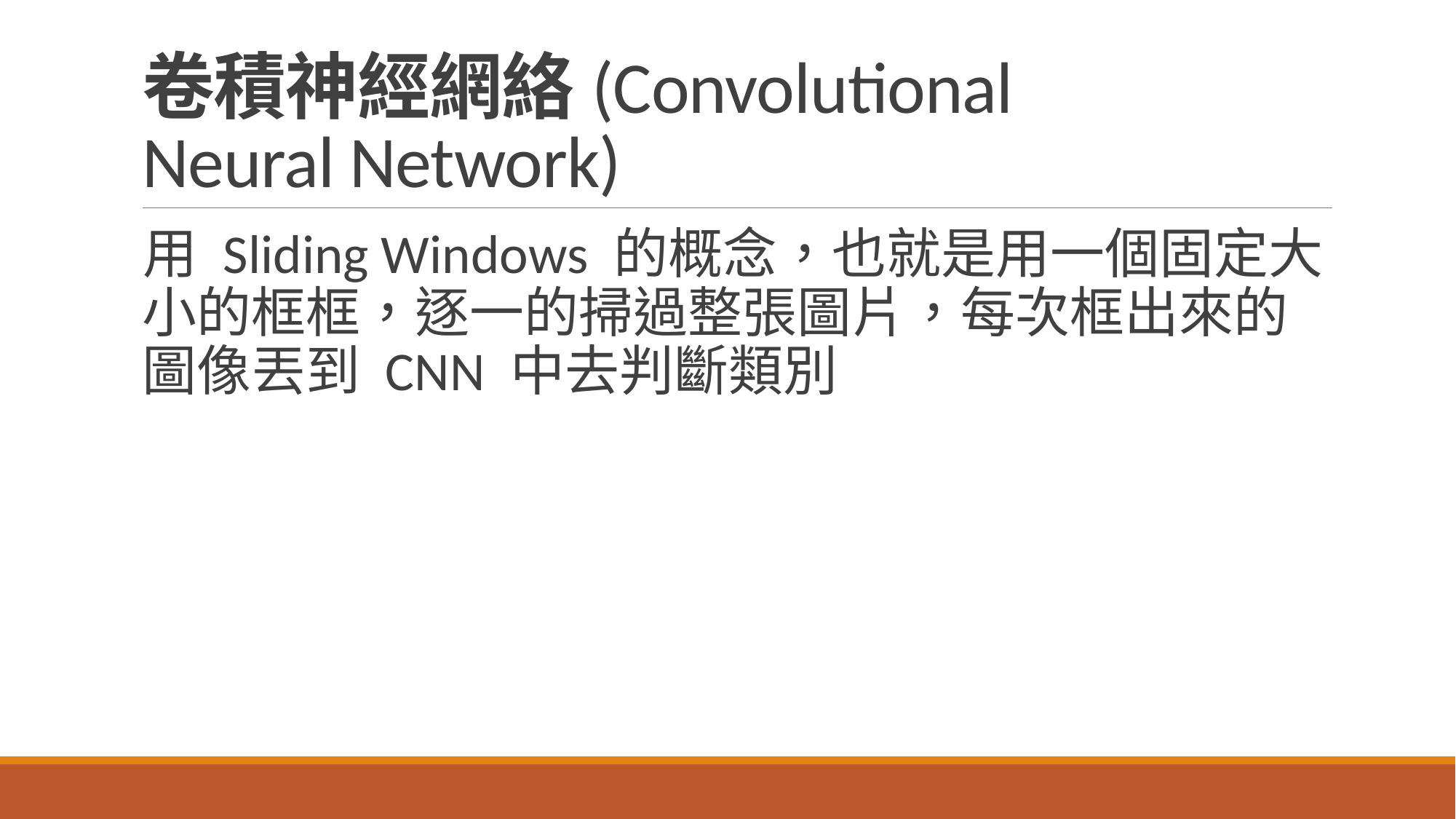

# 卷積神經網絡(Convolutional Neural Network)
用 Sliding Windows 的概念，也就是用一個固定大小的框框，逐一的掃過整張圖片，每次框出來的圖像丟到 CNN 中去判斷類別